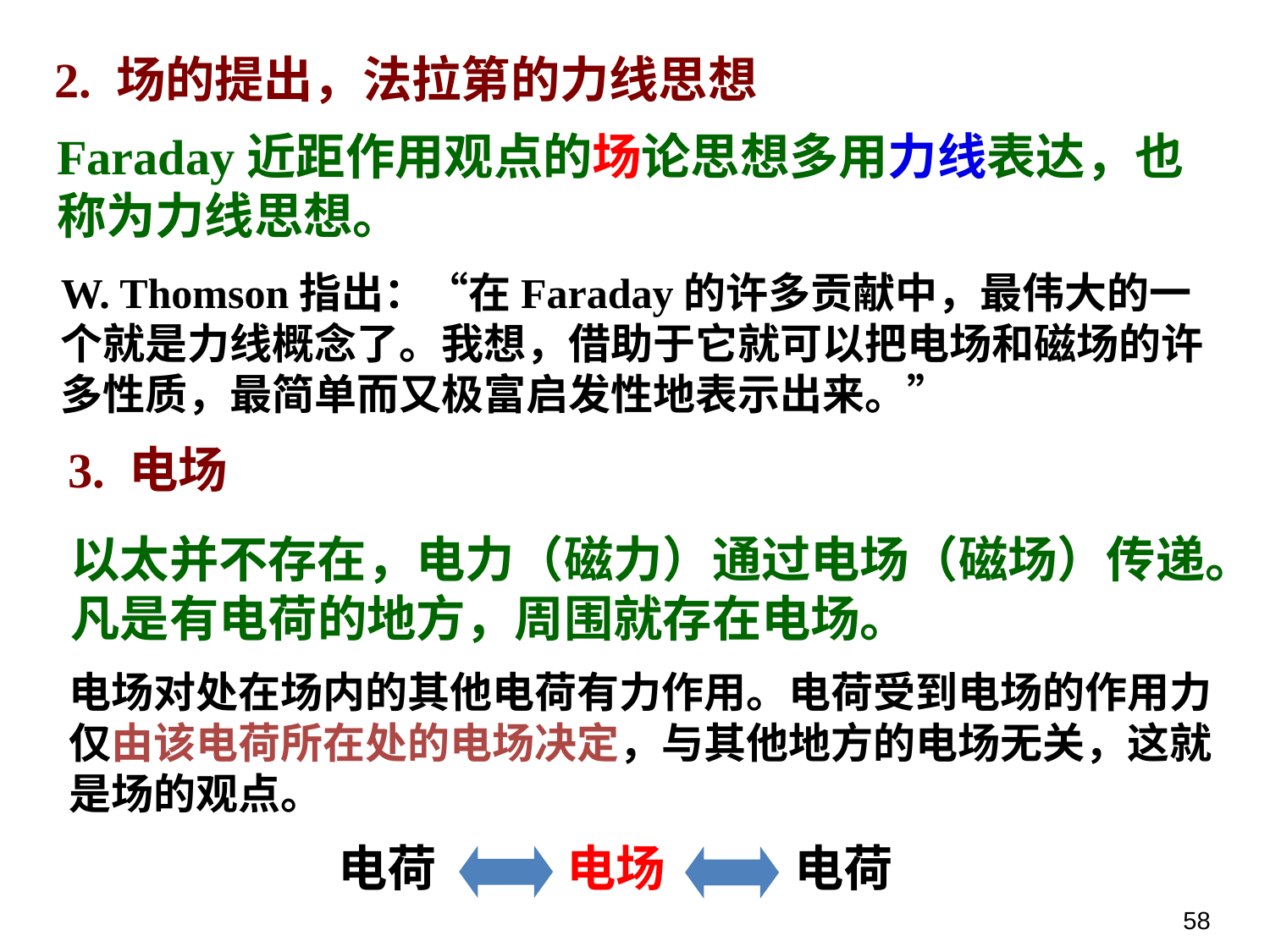

2. 场的提出，法拉第的力线思想
Faraday近距作用观点的场论思想多用力线表达，也称为力线思想。
W. Thomson指出：“在Faraday的许多贡献中，最伟大的一个就是力线概念了。我想，借助于它就可以把电场和磁场的许多性质，最简单而又极富启发性地表示出来。”
3. 电场
以太并不存在，电力（磁力）通过电场（磁场）传递。凡是有电荷的地方，周围就存在电场。
电场对处在场内的其他电荷有力作用。电荷受到电场的作用力仅由该电荷所在处的电场决定，与其他地方的电场无关，这就是场的观点。
电荷
电场
电荷

58